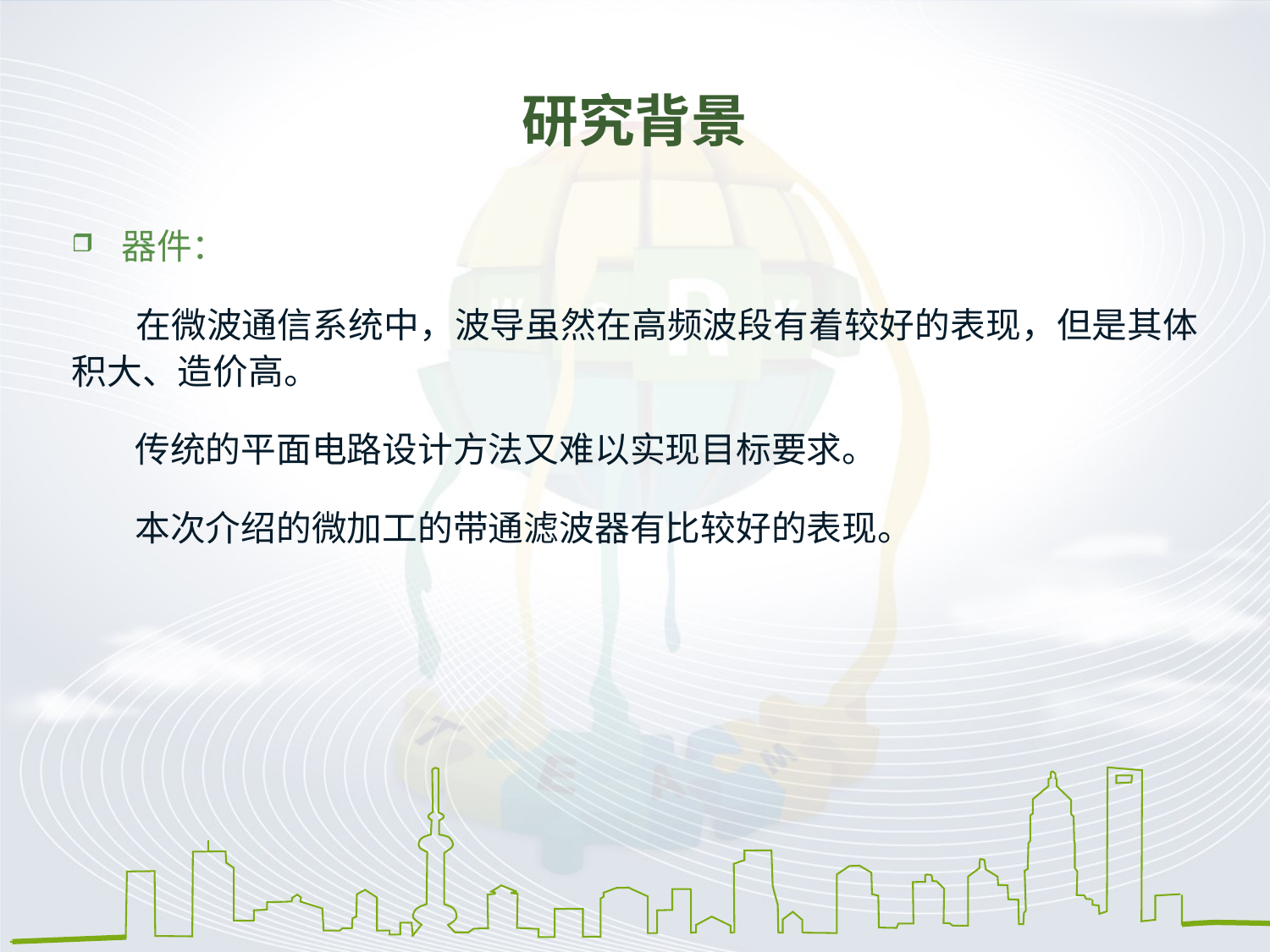

# 研究背景
器件：
       在微波通信系统中，波导虽然在高频波段有着较好的表现，但是其体积大、造价高。
       传统的平面电路设计方法又难以实现目标要求。
       本次介绍的微加工的带通滤波器有比较好的表现。